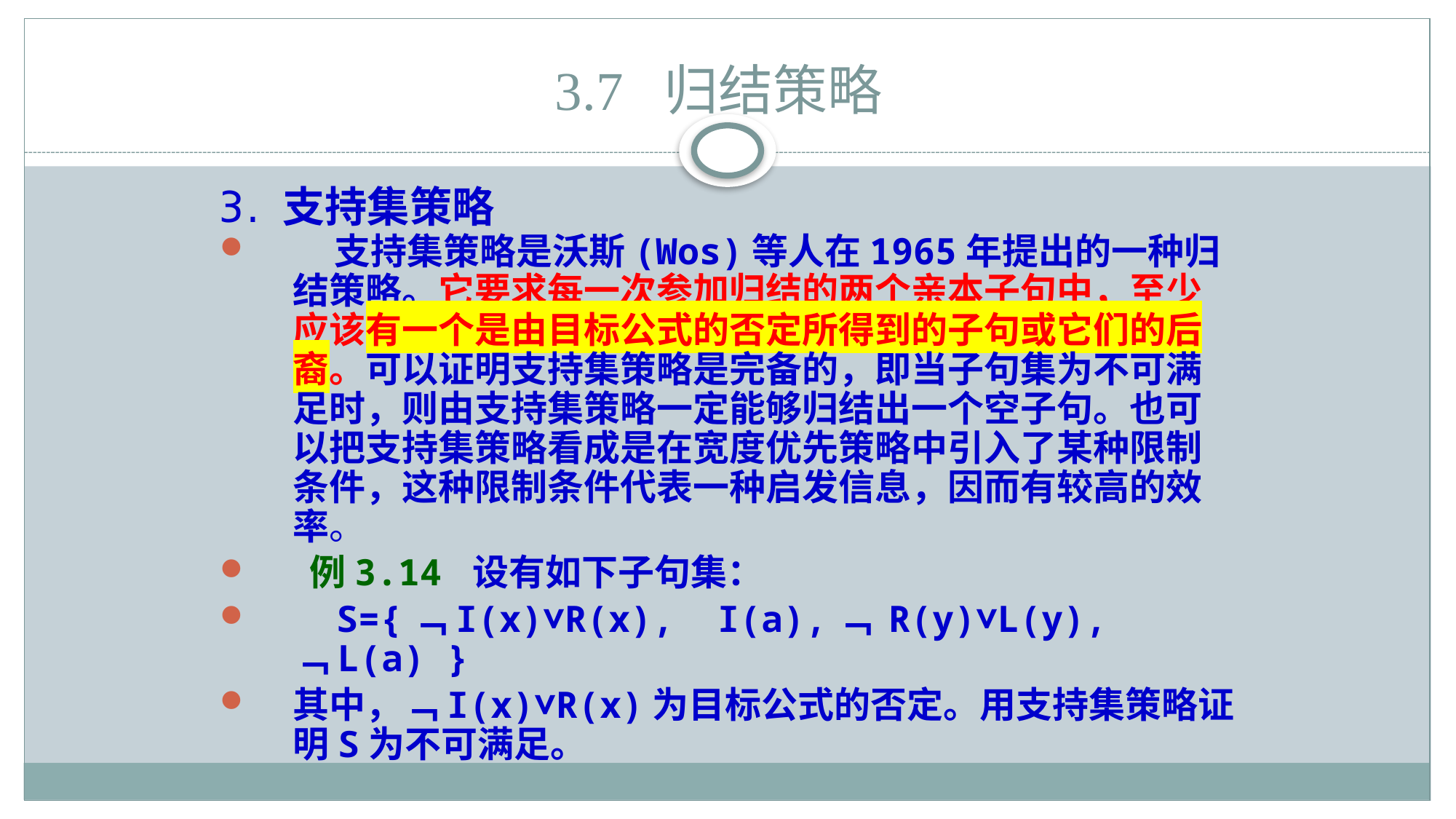

# 3.7  归结策略
3. 支持集策略
    支持集策略是沃斯(Wos)等人在1965年提出的一种归结策略。它要求每一次参加归结的两个亲本子句中，至少应该有一个是由目标公式的否定所得到的子句或它们的后裔。可以证明支持集策略是完备的，即当子句集为不可满足时，则由支持集策略一定能够归结出一个空子句。也可以把支持集策略看成是在宽度优先策略中引入了某种限制条件，这种限制条件代表一种启发信息，因而有较高的效率。
 例3.14 设有如下子句集：
  S={﹁I(x)∨R(x),  I(a),﹁ R(y)∨L(y), ﹁L(a) }
其中，﹁I(x)∨R(x)为目标公式的否定。用支持集策略证明S为不可满足。